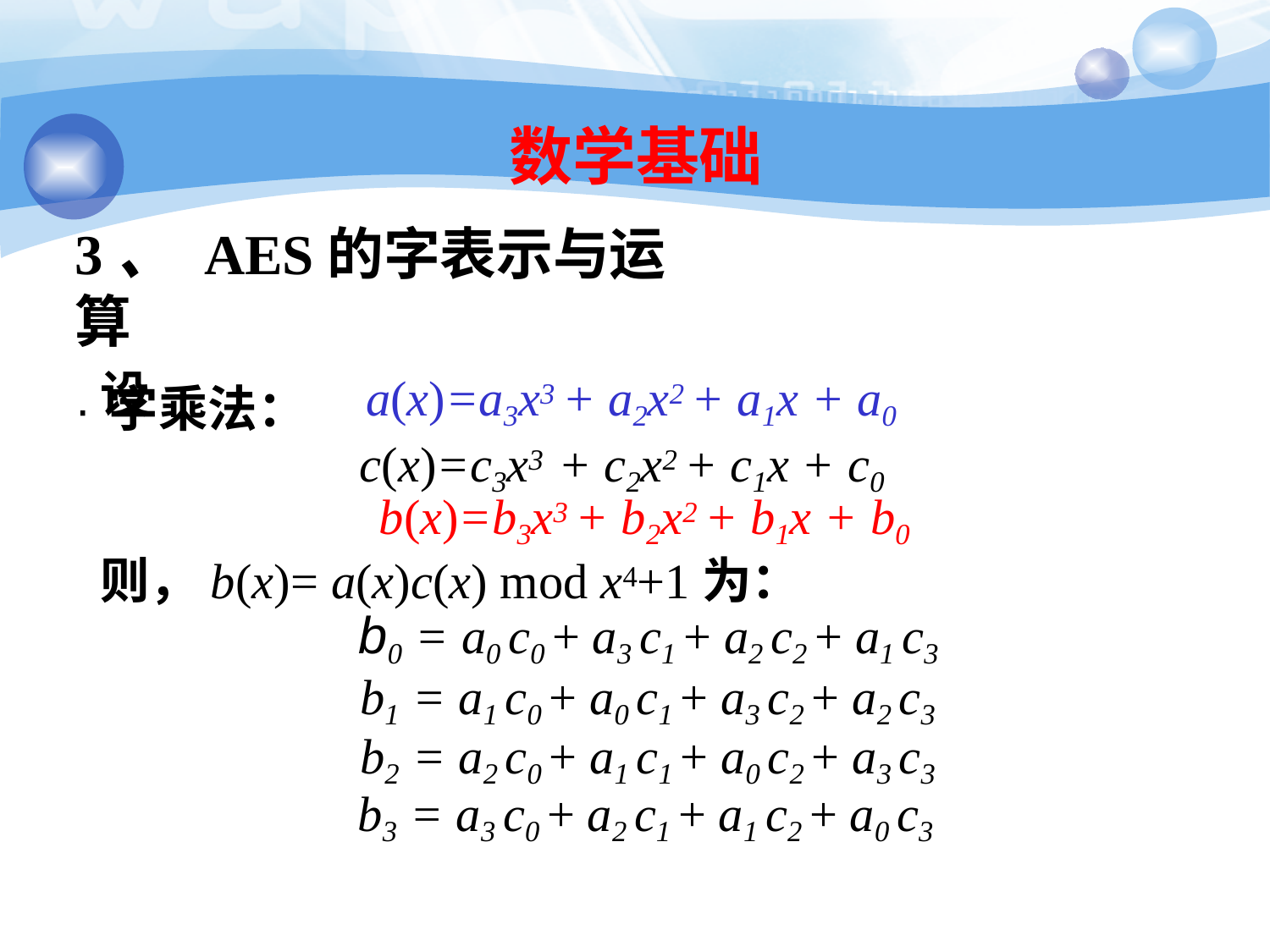

129
# 数学基础
3、 AES的字表示与运算
·字乘法：
设
a(x)=a3x3 + a2x2 + a1x + a0 c(x)=c3x3  + c2x2 + c1x + c0
b(x)=b3x3 + b2x2 + b1x + b0
则，b(x)= a(x)c(x) mod x4+1为：
b0 = a0 c0 + a3 c1 + a2 c2 + a1 c3
b1 = a1 c0 + a0 c1 + a3 c2 + a2 c3 b2 = a2 c0 + a1 c1 + a0 c2 + a3 c3
b3 = a3 c0 + a2 c1 + a1 c2 + a0 c3